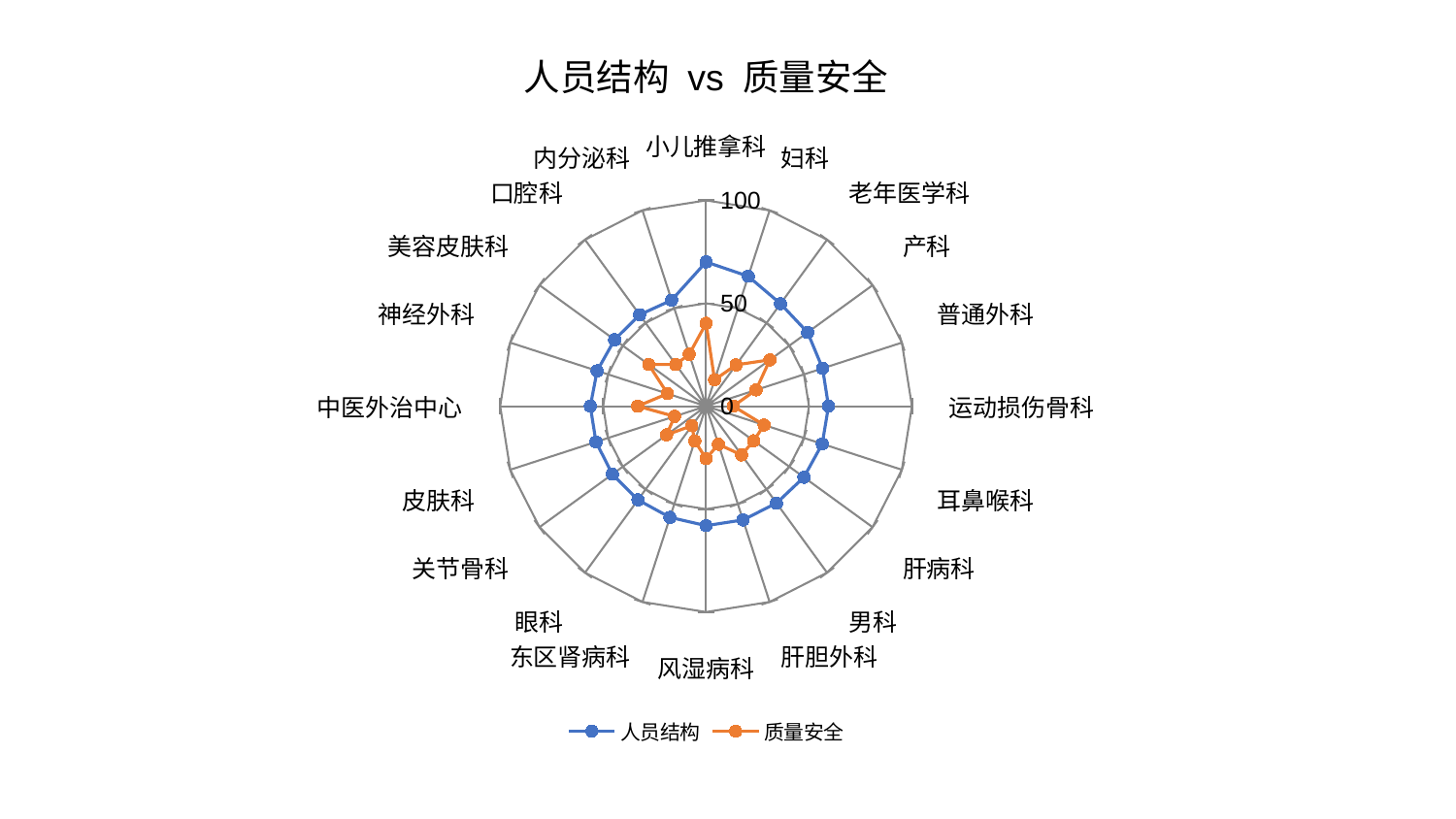

### Chart: 人员结构 vs 质量安全

| Category | 人员结构 | 质量安全 |
|---|---|---|
| 小儿推拿科 | 70.09382547852292 | 40.27424241058168 |
| 妇科 | 66.36809533125594 | 13.475118371427849 |
| 老年医学科 | 61.52919148316098 | 24.831798350109658 |
| 产科 | 61.0011517259956 | 38.34965613311685 |
| 普通外科 | 59.51865322494658 | 25.542933943757085 |
| 运动损伤骨科 | 59.46969193720183 | 13.238552389220851 |
| 耳鼻喉科 | 59.358563219059945 | 29.65828656214915 |
| 肝病科 | 58.7516754983615 | 28.616342377104655 |
| 男科 | 58.23200509304468 | 29.30118304213134 |
| 肝胆外科 | 58.107561941469896 | 19.468614838891174 |
| 风湿病科 | 58.049108330476095 | 25.474640740906402 |
| 东区肾病科 | 56.815719940612844 | 17.794192479808874 |
| 眼科 | 56.27355569450081 | 11.74729588371801 |
| 关节骨科 | 56.243590788471046 | 23.670104060335838 |
| 皮肤科 | 56.23188498147123 | 16.075518449114075 |
| 中医外治中心 | 56.21271483709702 | 33.20863763426998 |
| 神经外科 | 55.619857955974446 | 19.700136705135325 |
| 美容皮肤科 | 54.93336154043597 | 34.41180579794376 |
| 口腔科 | 54.91826675576095 | 25.072728954783653 |
| 内分泌科 | 54.15672023942964 | 26.495679696095642 |
4